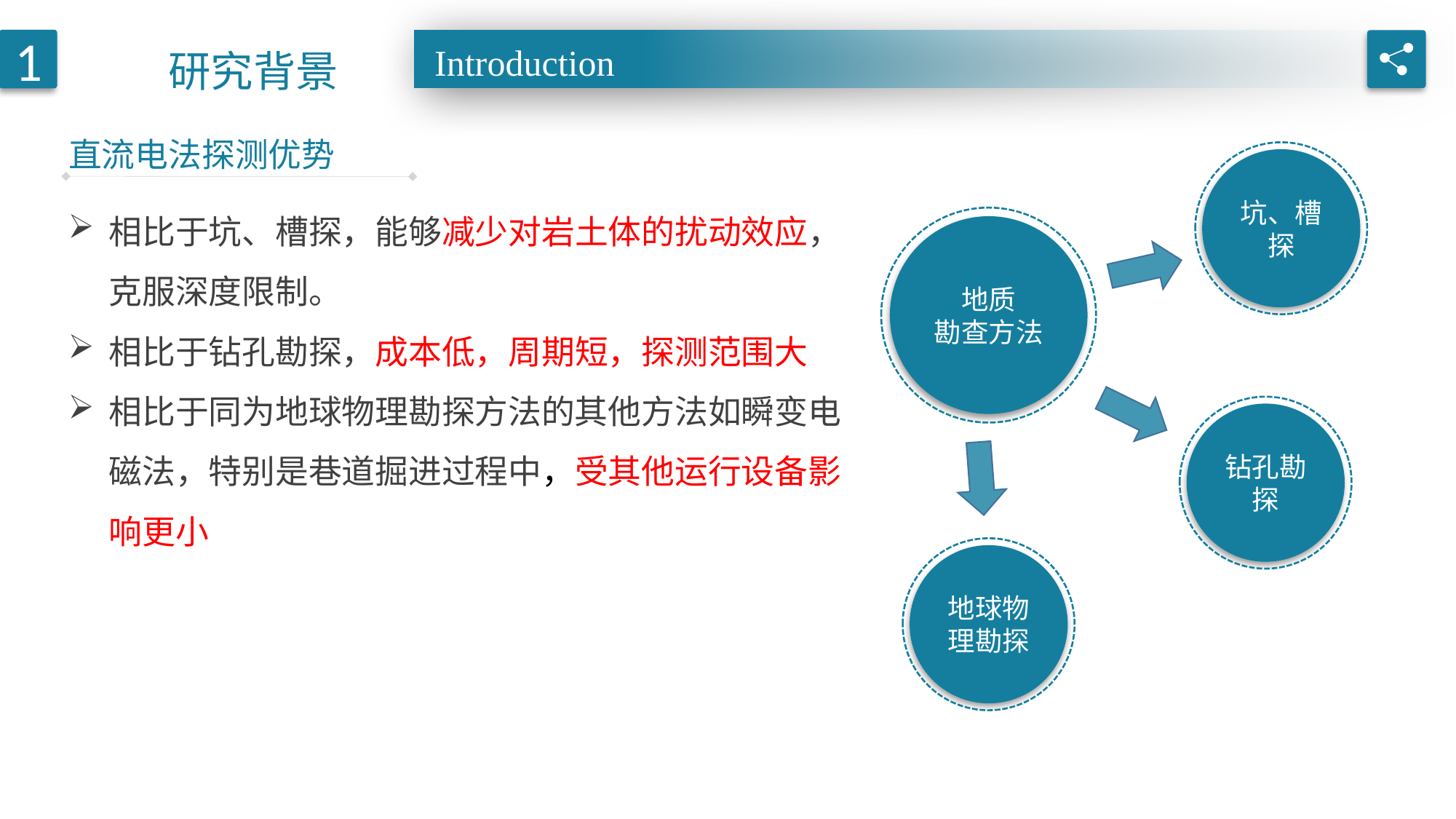

研究背景
1

Introduction

直流电法探测优势

坑、槽探
相比于坑、槽探，能够减少对岩土体的扰动效应，克服深度限制。
相比于钻孔勘探，成本低，周期短，探测范围大
相比于同为地球物理勘探方法的其他方法如瞬变电磁法，特别是巷道掘进过程中，受其他运行设备影响更小

地质
勘查方法

钻孔勘探

地球物理勘探